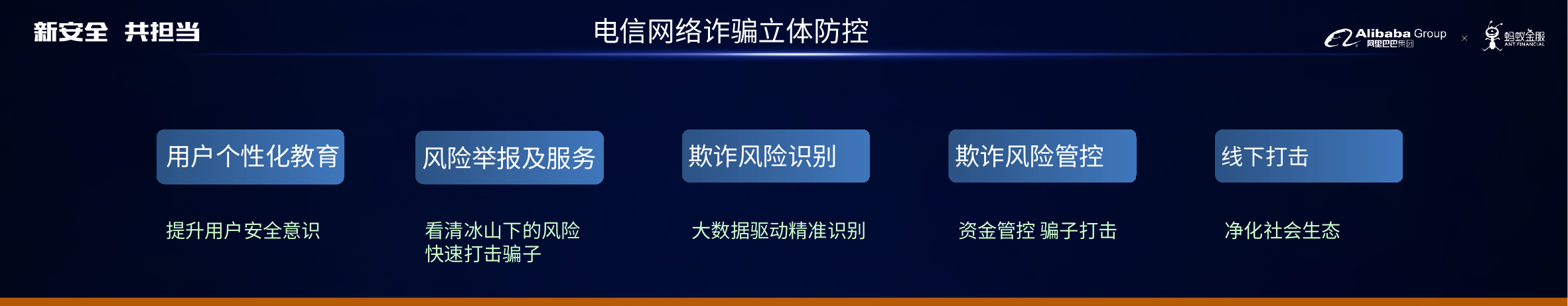

电信网络诈骗立体防控
欺诈风险识别
欺诈风险管控
线下打击

风险举报及服务
用户个性化教育
提升用户安全意识
看清冰山下的风险
快速打击骗子
大数据驱动精准识别
资金管控 骗子打击
净化社会生态